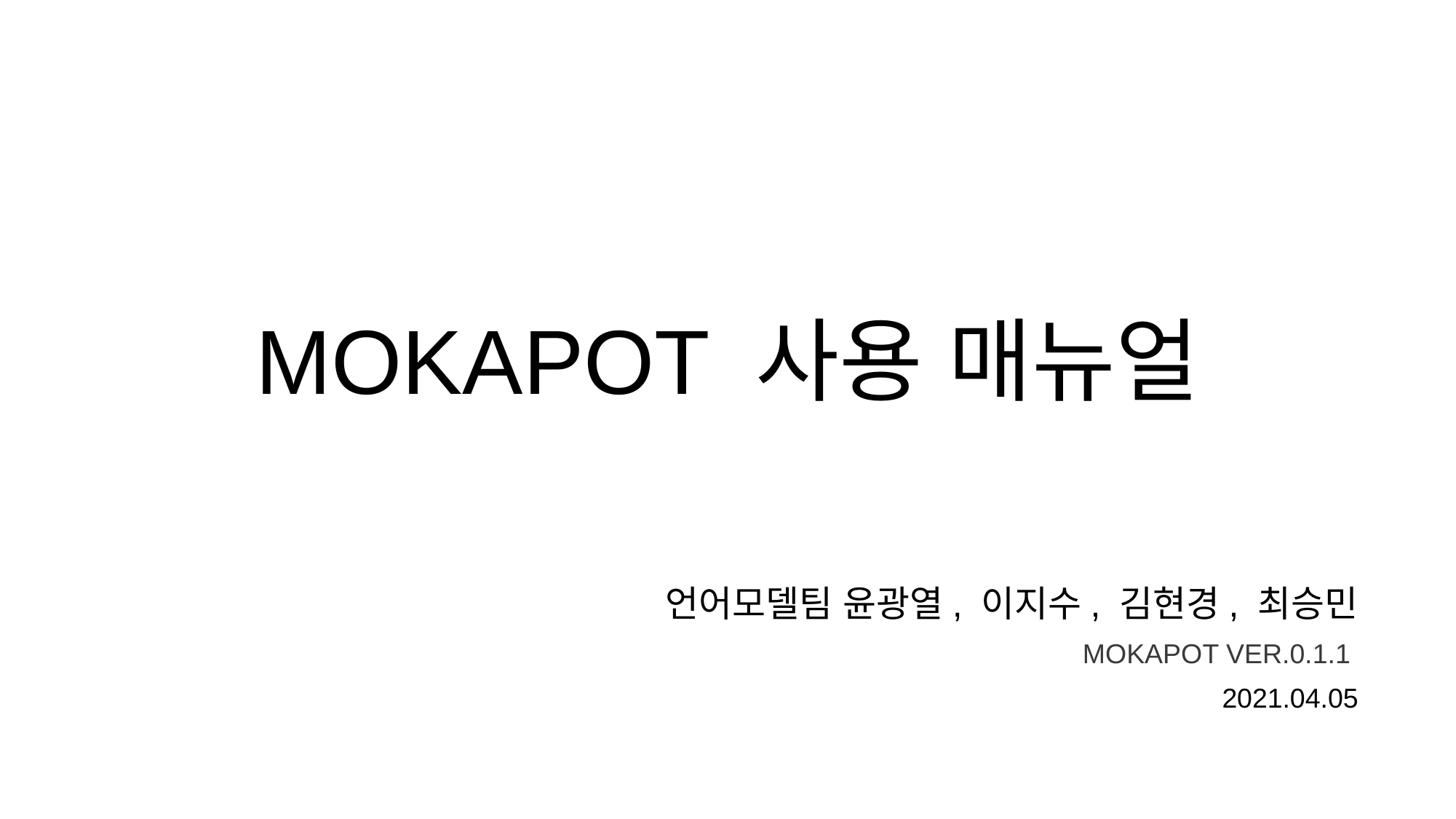

# MOKAPOT 사용 매뉴얼
언어모델팀 윤광열, 이지수, 김현경, 최승민
MOKAPOT VER.0.1.1
2021.04.05